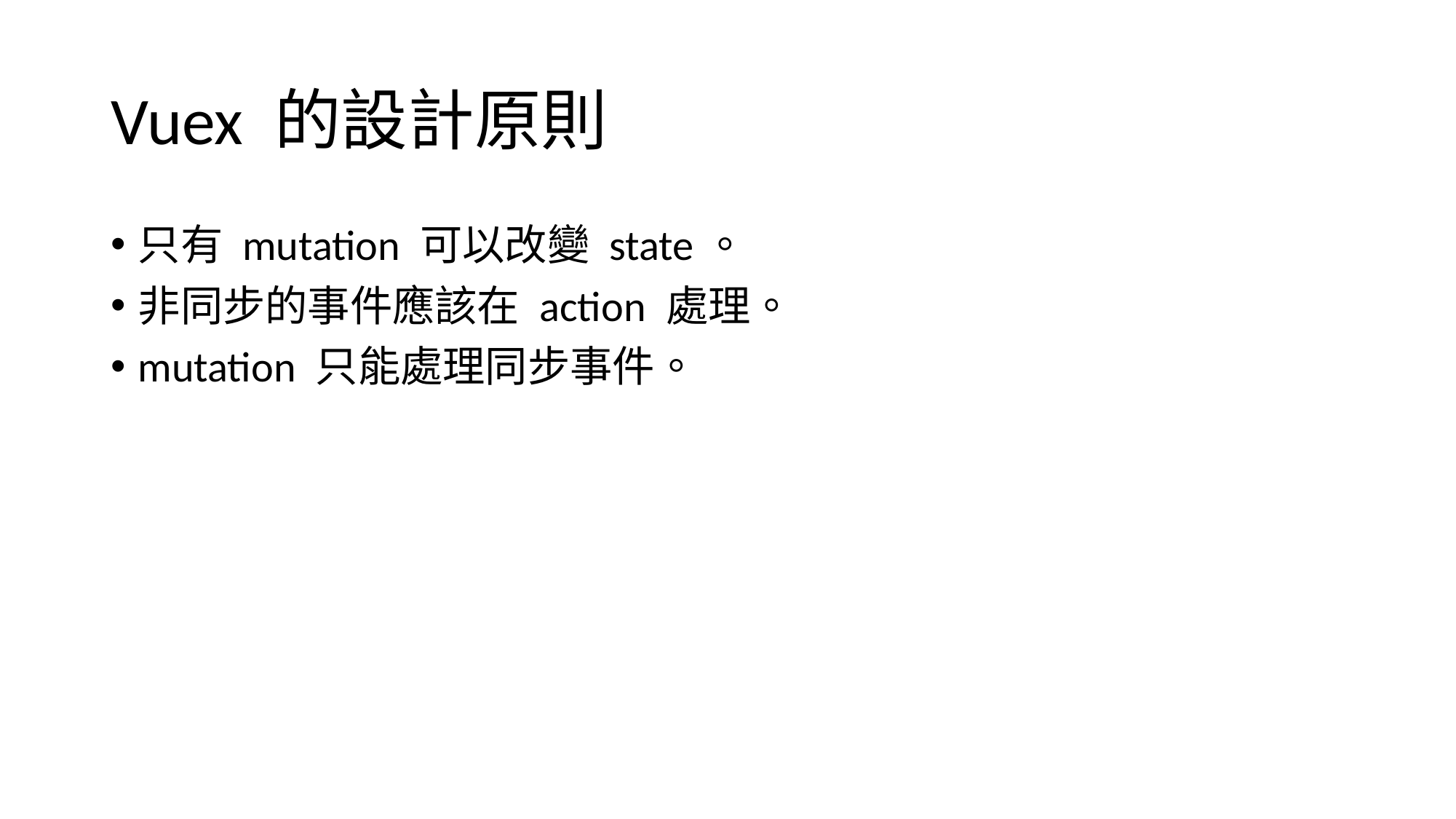

# Vuex 的設計原則
只有 mutation 可以改變 state。
非同步的事件應該在 action 處理。
mutation 只能處理同步事件。